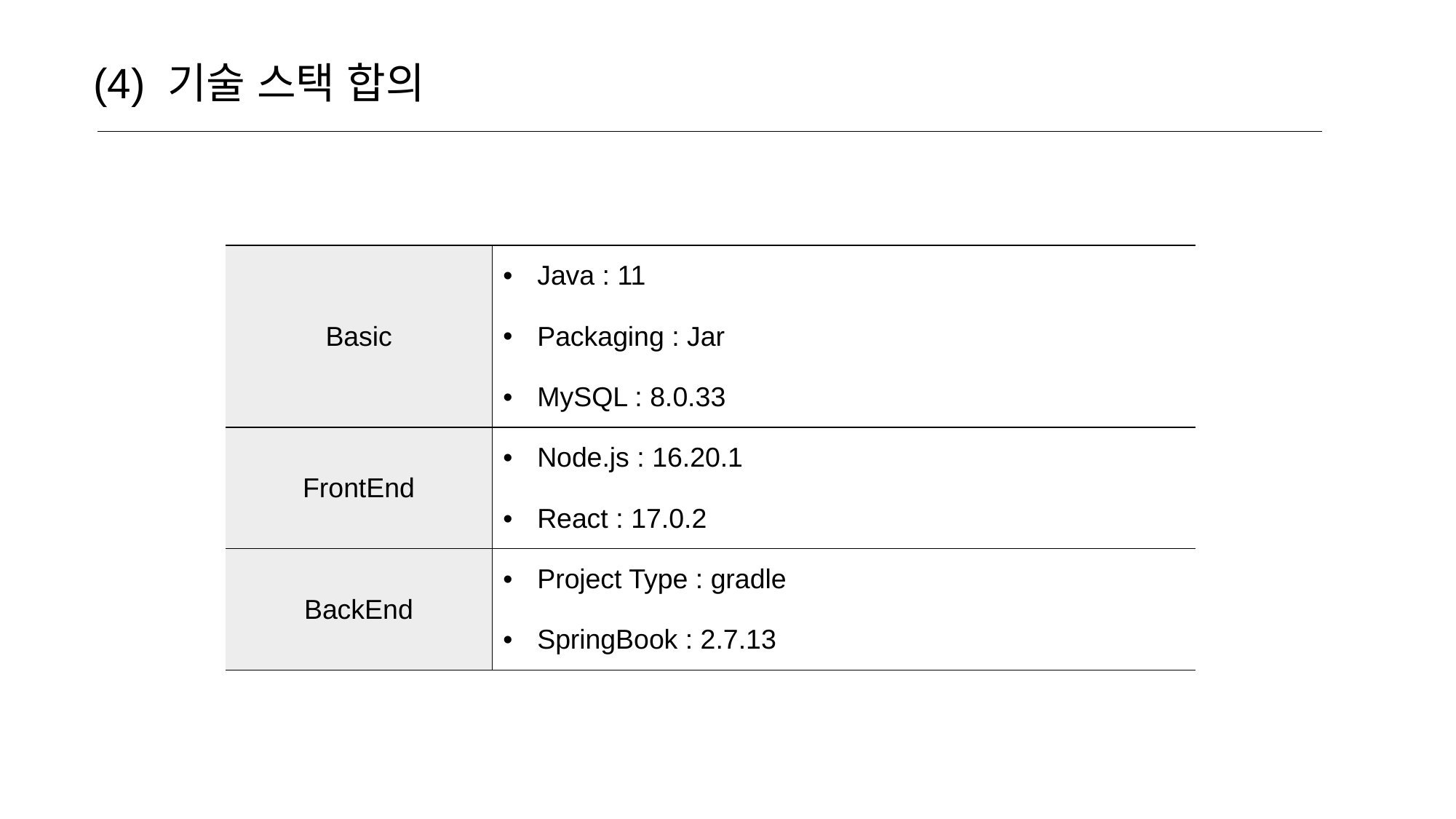

(4) 기술 스택 합의
| Basic | Java : 11 |
| --- | --- |
|  | Packaging : Jar |
|  | MySQL : 8.0.33 |
| FrontEnd | Node.js : 16.20.1 |
|  | React : 17.0.2 |
| BackEnd | Project Type : gradle |
|  | SpringBook : 2.7.13 |